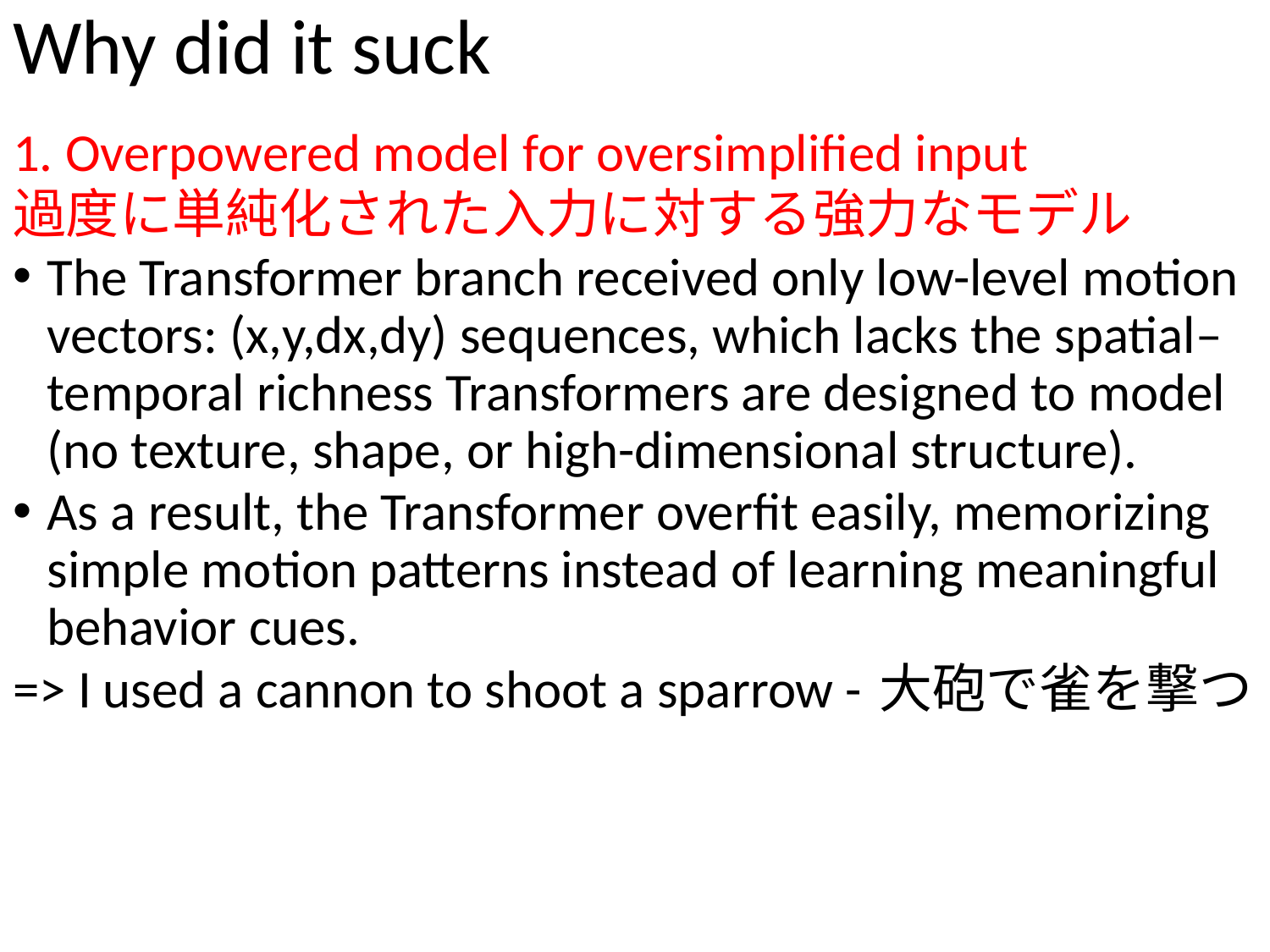

# Why did it suck
1. Overpowered model for oversimplified input
過度に単純化された入力に対する強力なモデル
The Transformer branch received only low-level motion vectors: (x,y,dx,dy) sequences, which lacks the spatial–temporal richness Transformers are designed to model (no texture, shape, or high-dimensional structure).
As a result, the Transformer overfit easily, memorizing simple motion patterns instead of learning meaningful behavior cues.
=> I used a cannon to shoot a sparrow - 大砲で雀を撃つ